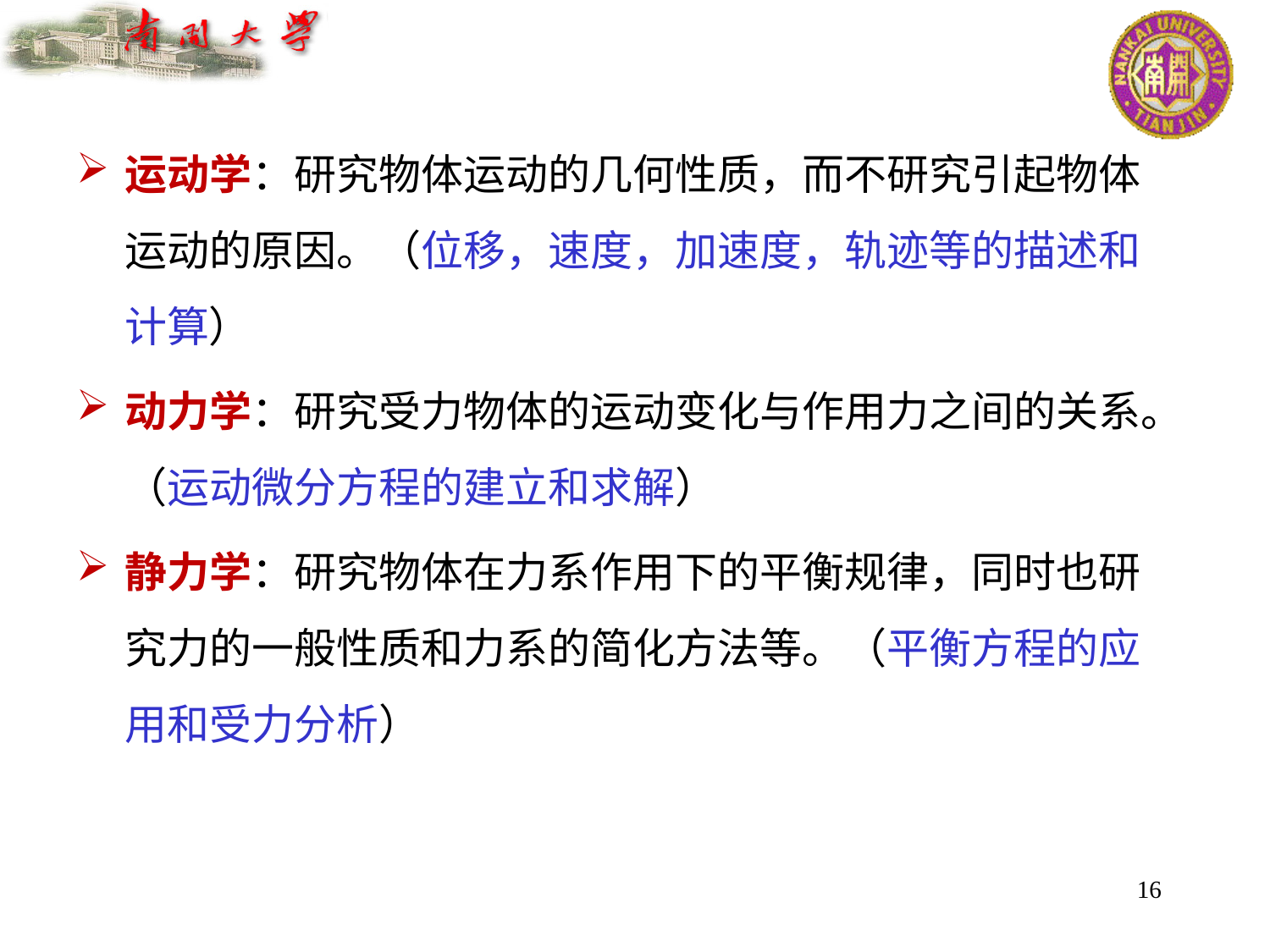

运动学：研究物体运动的几何性质，而不研究引起物体运动的原因。（位移，速度，加速度，轨迹等的描述和计算）
动力学：研究受力物体的运动变化与作用力之间的关系。（运动微分方程的建立和求解）
静力学：研究物体在力系作用下的平衡规律，同时也研究力的一般性质和力系的简化方法等。（平衡方程的应用和受力分析）

16